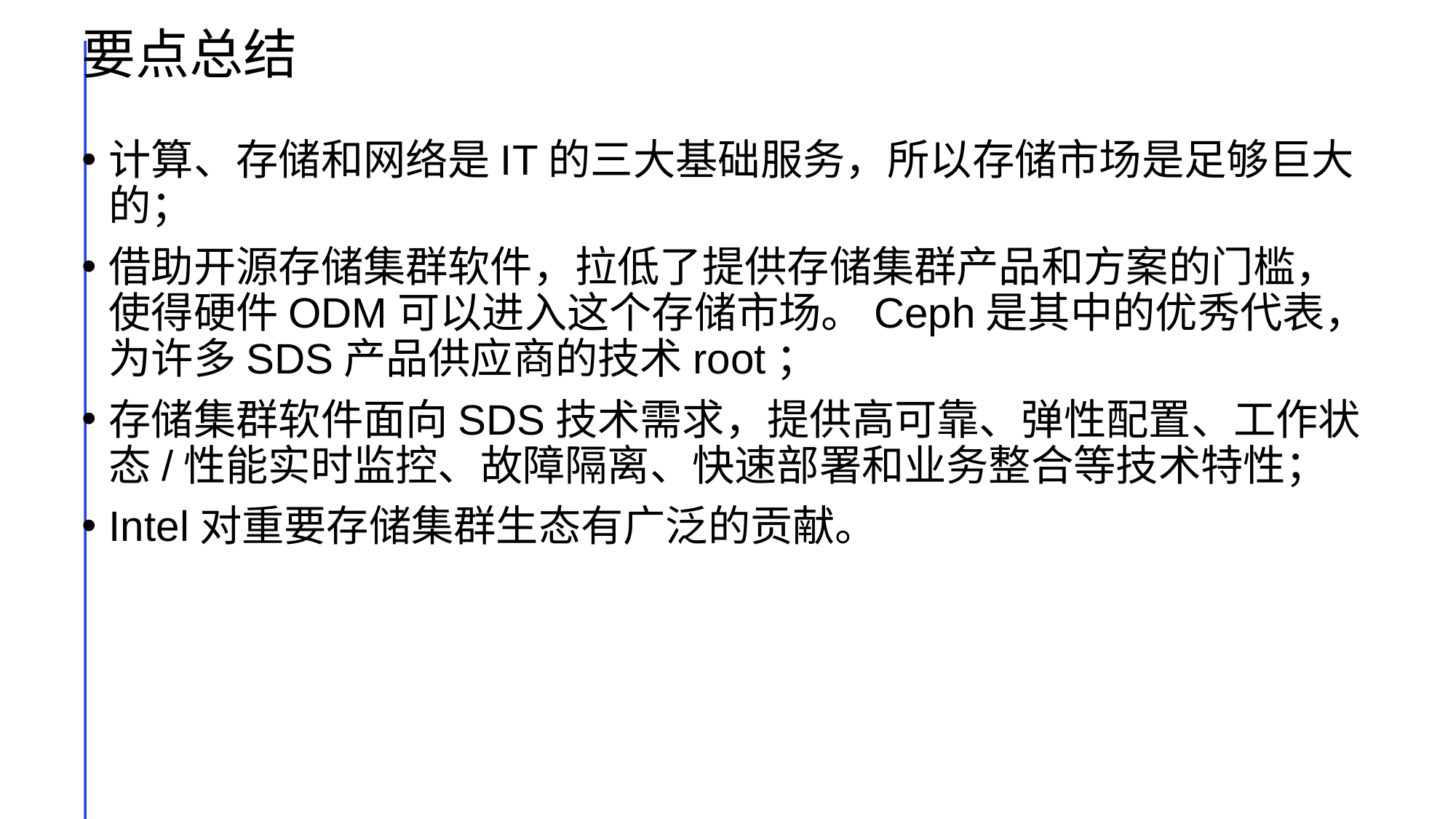

# 要点总结
计算、存储和网络是IT的三大基础服务，所以存储市场是足够巨大的；
借助开源存储集群软件，拉低了提供存储集群产品和方案的门槛，使得硬件ODM可以进入这个存储市场。Ceph是其中的优秀代表，为许多SDS产品供应商的技术root；
存储集群软件面向SDS技术需求，提供高可靠、弹性配置、工作状态/性能实时监控、故障隔离、快速部署和业务整合等技术特性；
Intel对重要存储集群生态有广泛的贡献。